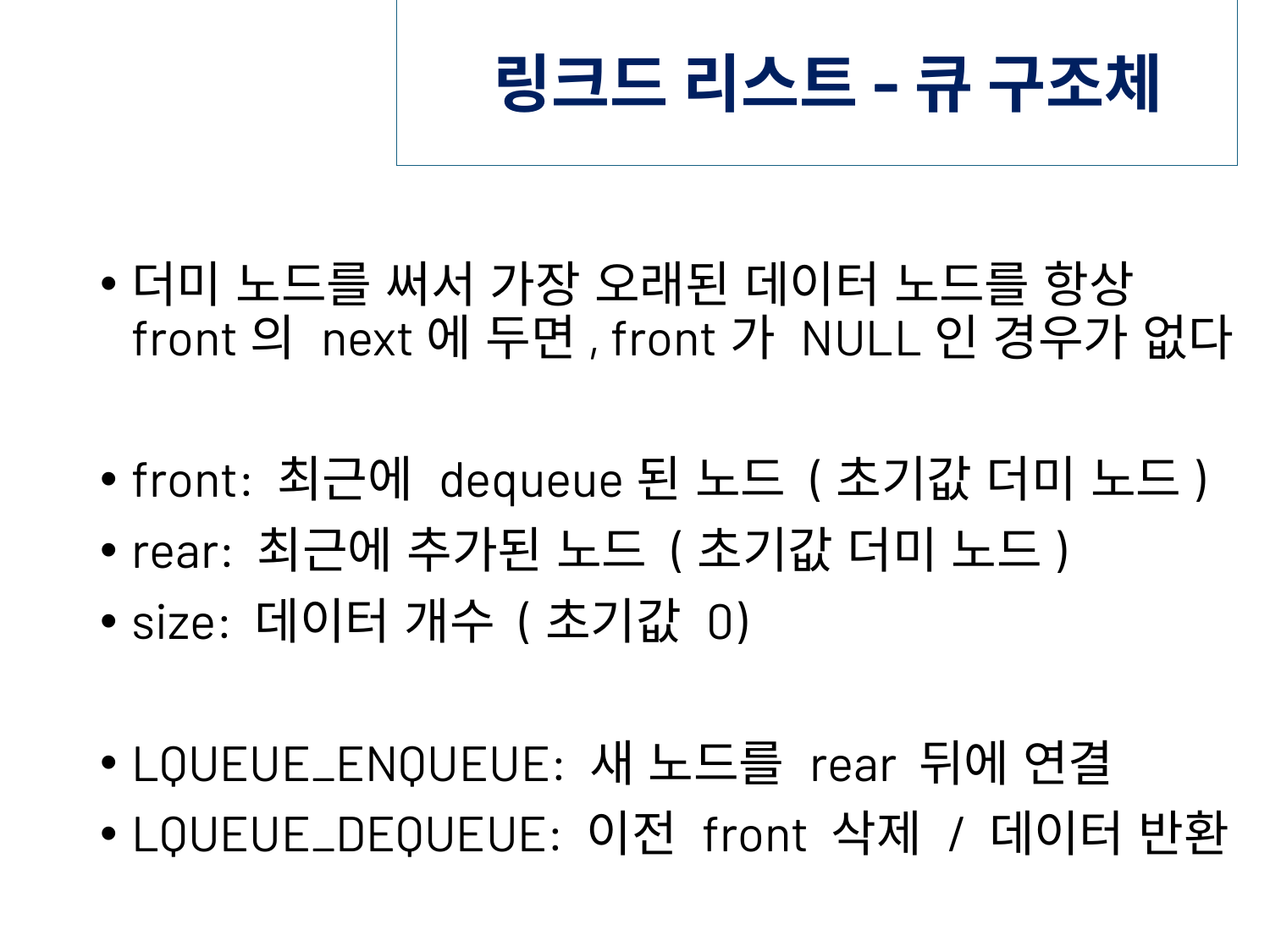

# 링크드 리스트-큐 구조체
더미 노드를 써서 가장 오래된 데이터 노드를 항상
front의 next에 두면, front가 NULL인 경우가 없다

front: 최근에 dequeue된 노드 (초기값 더미 노드)
rear: 최근에 추가된 노드 (초기값 더미 노드)
size: 데이터 개수 (초기값 0)

LQUEUE_ENQUEUE: 새 노드를 rear 뒤에 연결
LQUEUE_DEQUEUE: 이전 front 삭제 / 데이터 반환